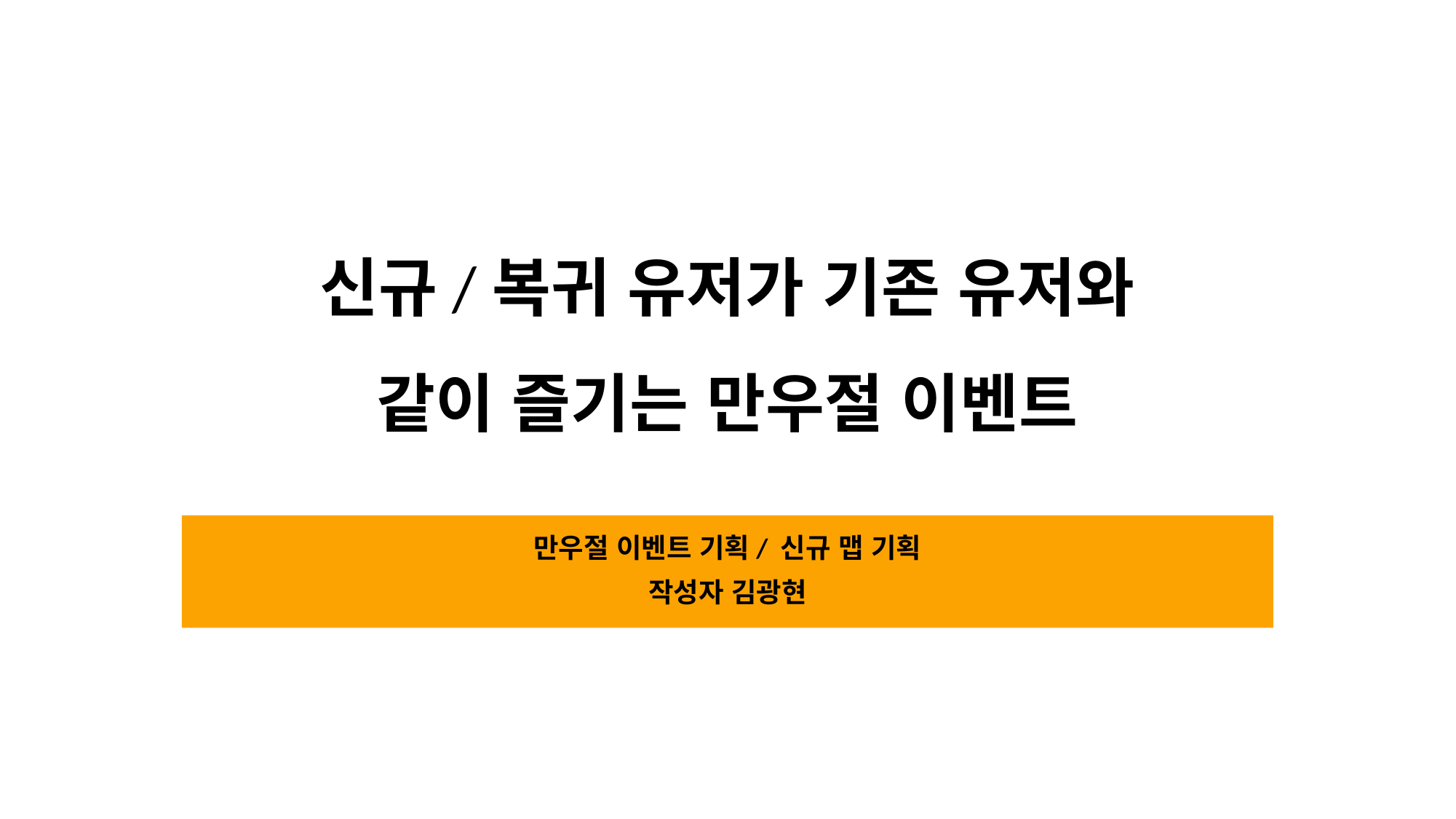

# 신규/복귀 유저가 기존 유저와 같이 즐기는 만우절 이벤트
만우절 이벤트 기획/ 신규 맵 기획
작성자 김광현